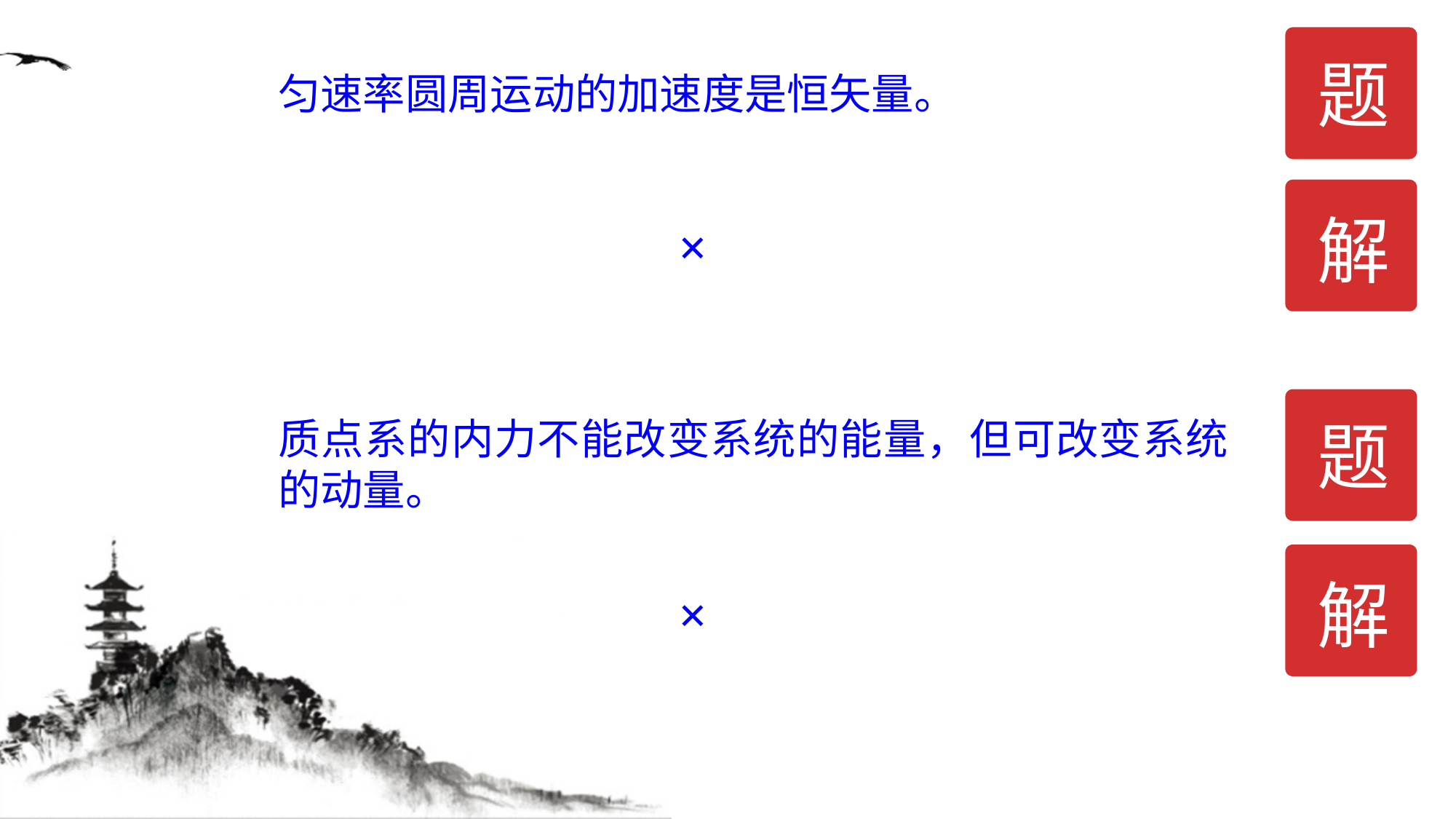

题
匀速率圆周运动的加速度是恒矢量。

解
✗

题
质点系的内力不能改变系统的能量，但可改变系统的动量。

解
✗